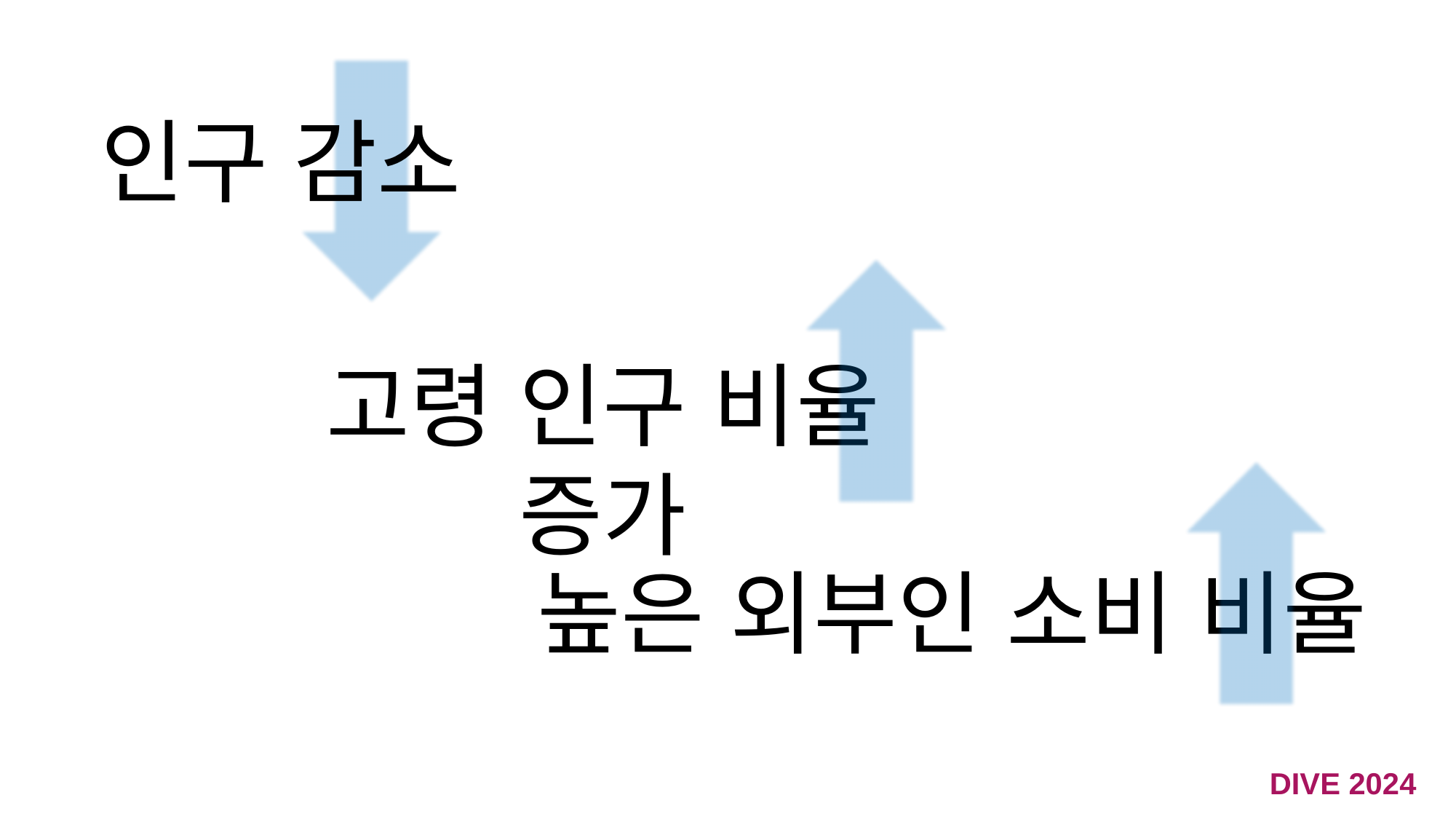

인구 감소

고령 인구 비율 증가

높은 외부인 소비 비율